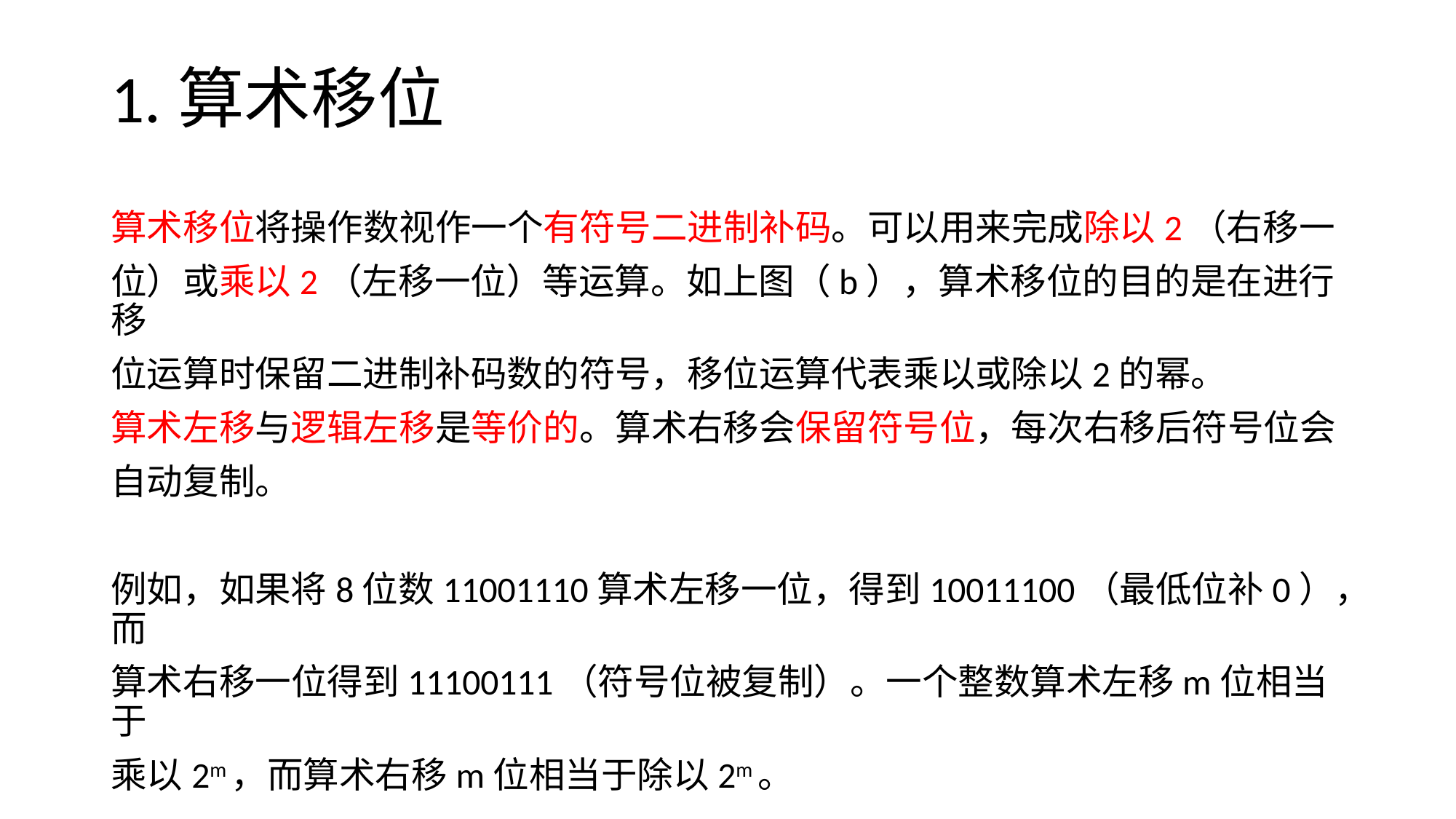

# 1.算术移位

算术移位将操作数视作一个有符号二进制补码。可以用来完成除以2（右移一
位）或乘以2（左移一位）等运算。如上图（b），算术移位的目的是在进行移
位运算时保留二进制补码数的符号，移位运算代表乘以或除以2的幂。
算术左移与逻辑左移是等价的。算术右移会保留符号位，每次右移后符号位会
自动复制。

例如，如果将8位数11001110算术左移一位，得到10011100（最低位补0），而
算术右移一位得到11100111（符号位被复制）。一个整数算术左移m位相当于
乘以2m，而算术右移m位相当于除以2m。